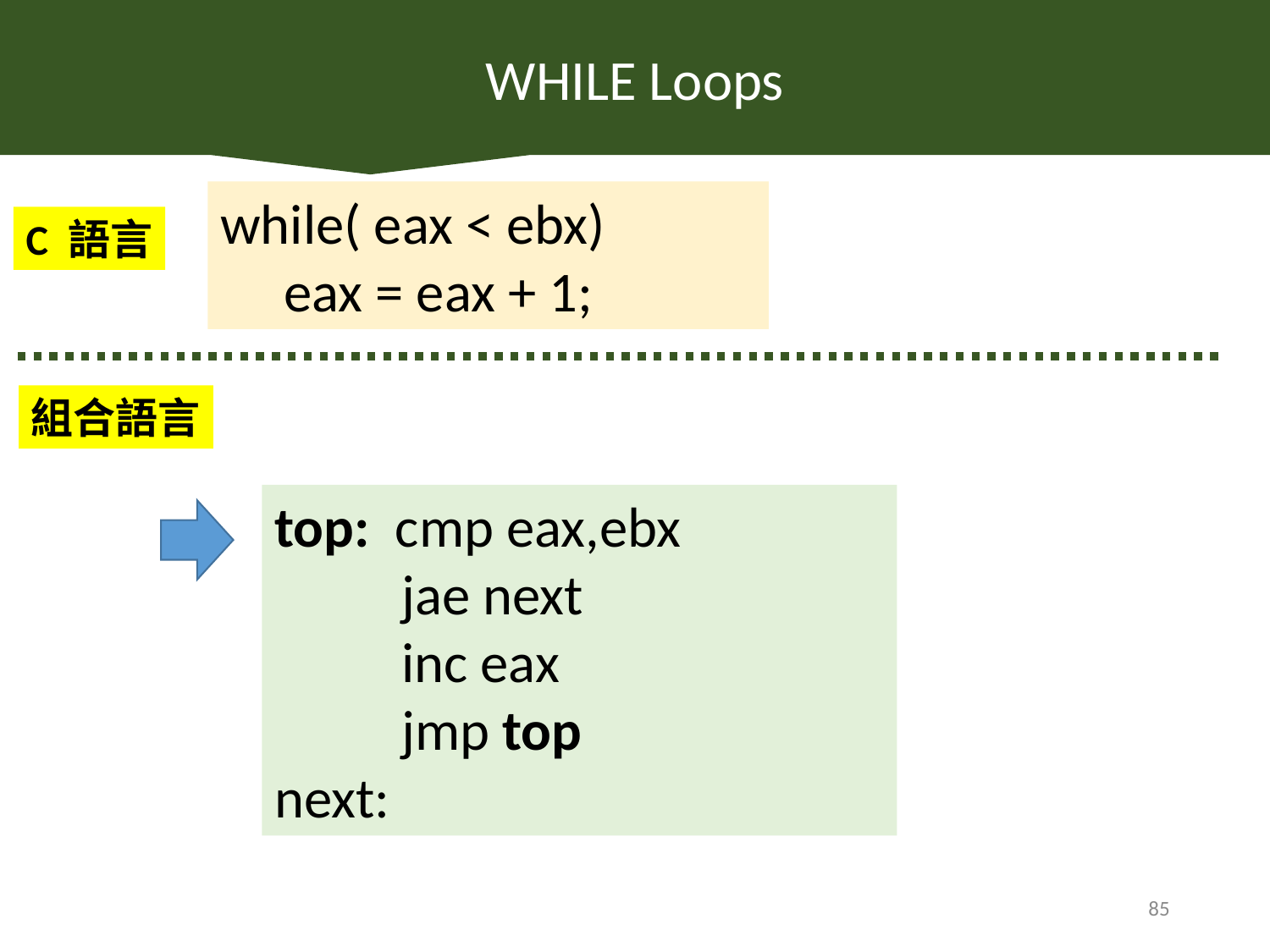

WHILE Loops
while( eax < ebx)
eax = eax + 1;
C 語言
組合語言
top:  cmp eax,ebx
jae next
inc eax
jmp top
next:

85